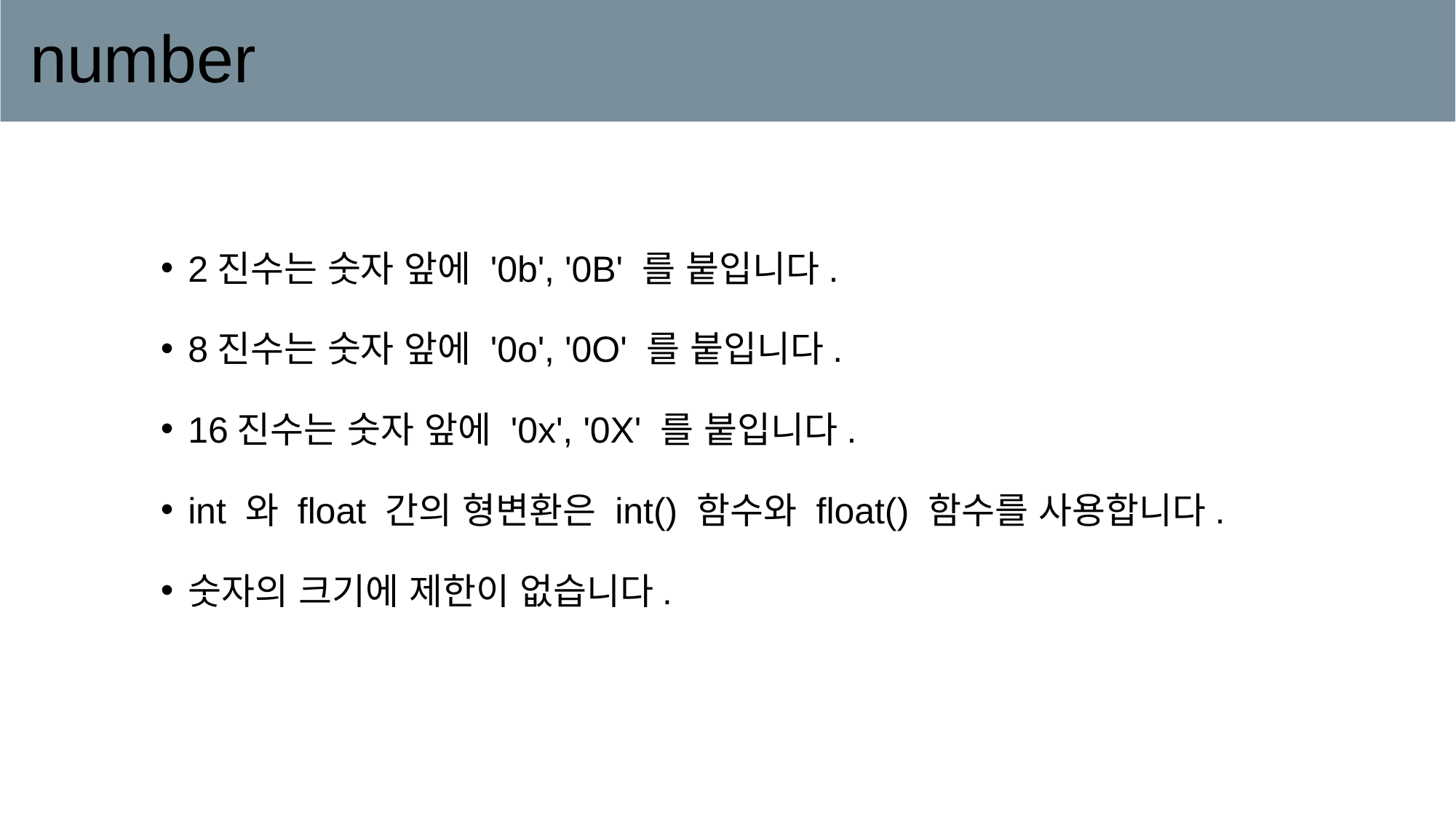

# number
2진수는 숫자 앞에 '0b', '0B' 를 붙입니다.
8진수는 숫자 앞에 '0o', '0O' 를 붙입니다.
16진수는 숫자 앞에 '0x', '0X' 를 붙입니다.
int 와 float 간의 형변환은 int() 함수와 float() 함수를 사용합니다.
숫자의 크기에 제한이 없습니다.